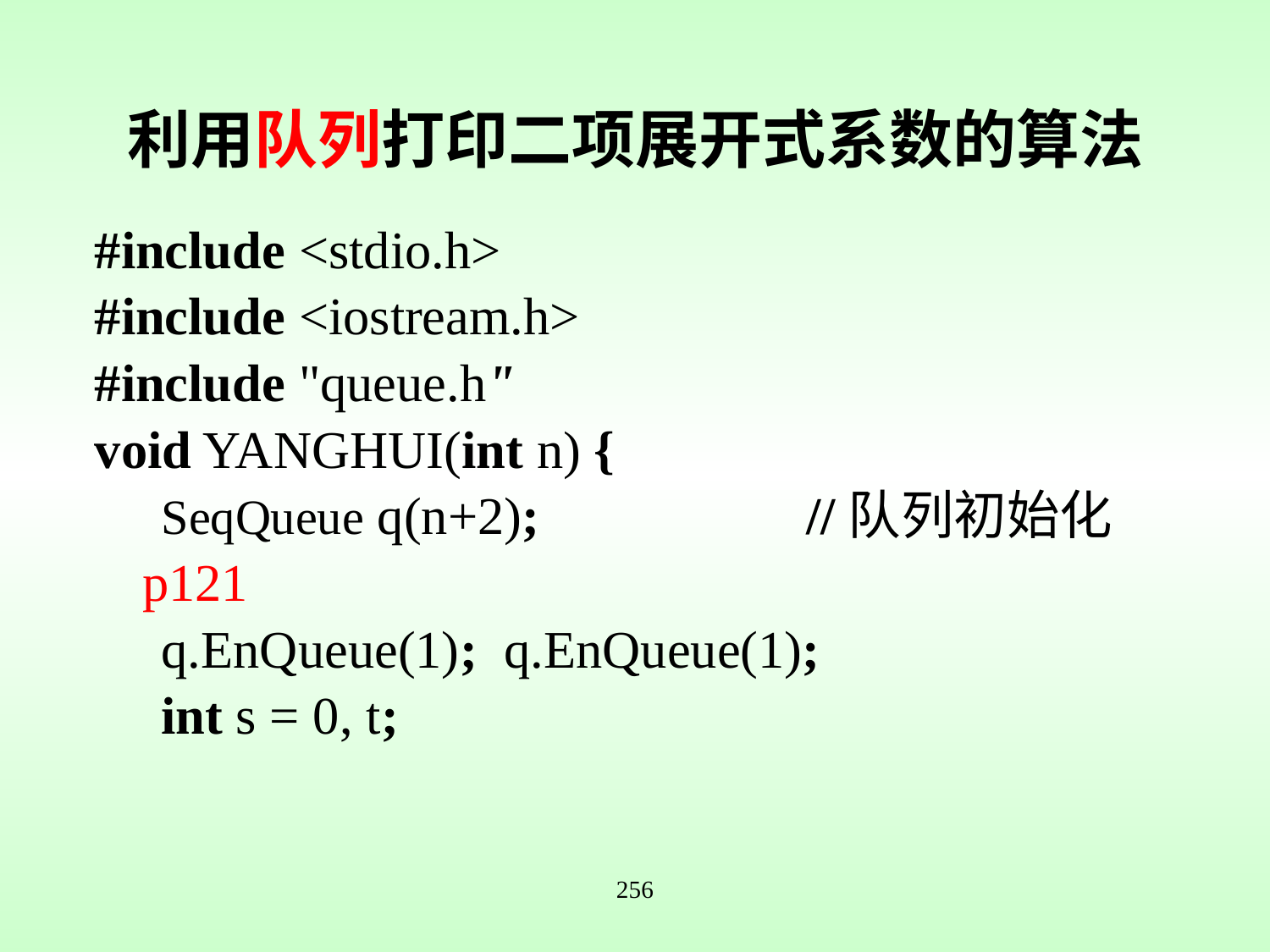

# 利用队列打印二项展开式系数的算法
#include <stdio.h>
#include <iostream.h>
#include "queue.h"
void YANGHUI(int n) {
     SeqQueue q(n+2);                    //队列初始化p121
     q.EnQueue(1);  q.EnQueue(1);
     int s = 0, t;

256